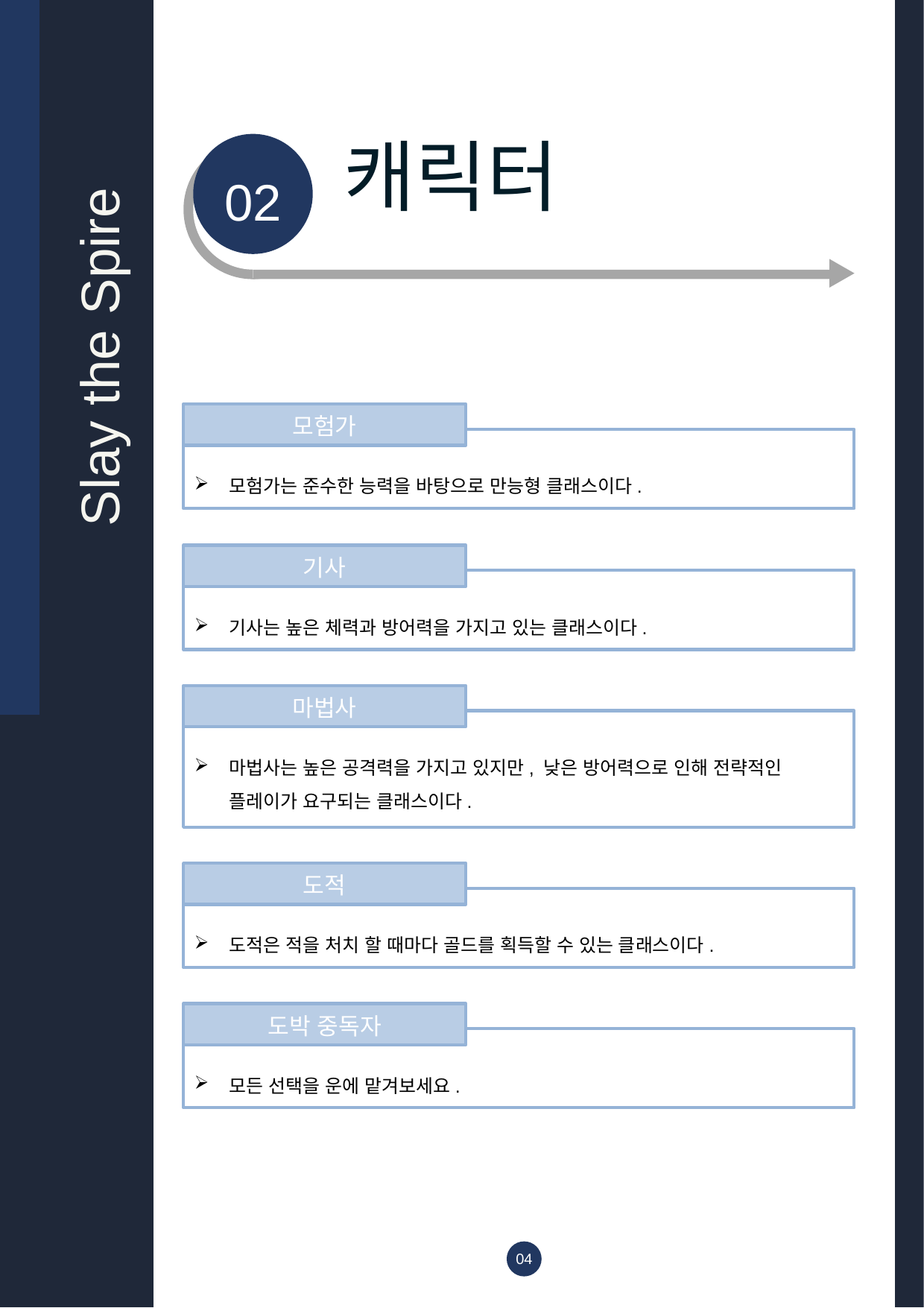

02
캐릭터

Slay the Spire
모험가

모험가는 준수한 능력을 바탕으로 만능형 클래스이다.
기사

기사는 높은 체력과 방어력을 가지고 있는 클래스이다.
마법사

마법사는 높은 공격력을 가지고 있지만, 낮은 방어력으로 인해 전략적인 플레이가 요구되는 클래스이다.
도적

도적은 적을 처치 할 때마다 골드를 획득할 수 있는 클래스이다.
도박 중독자

모든 선택을 운에 맡겨보세요.

04